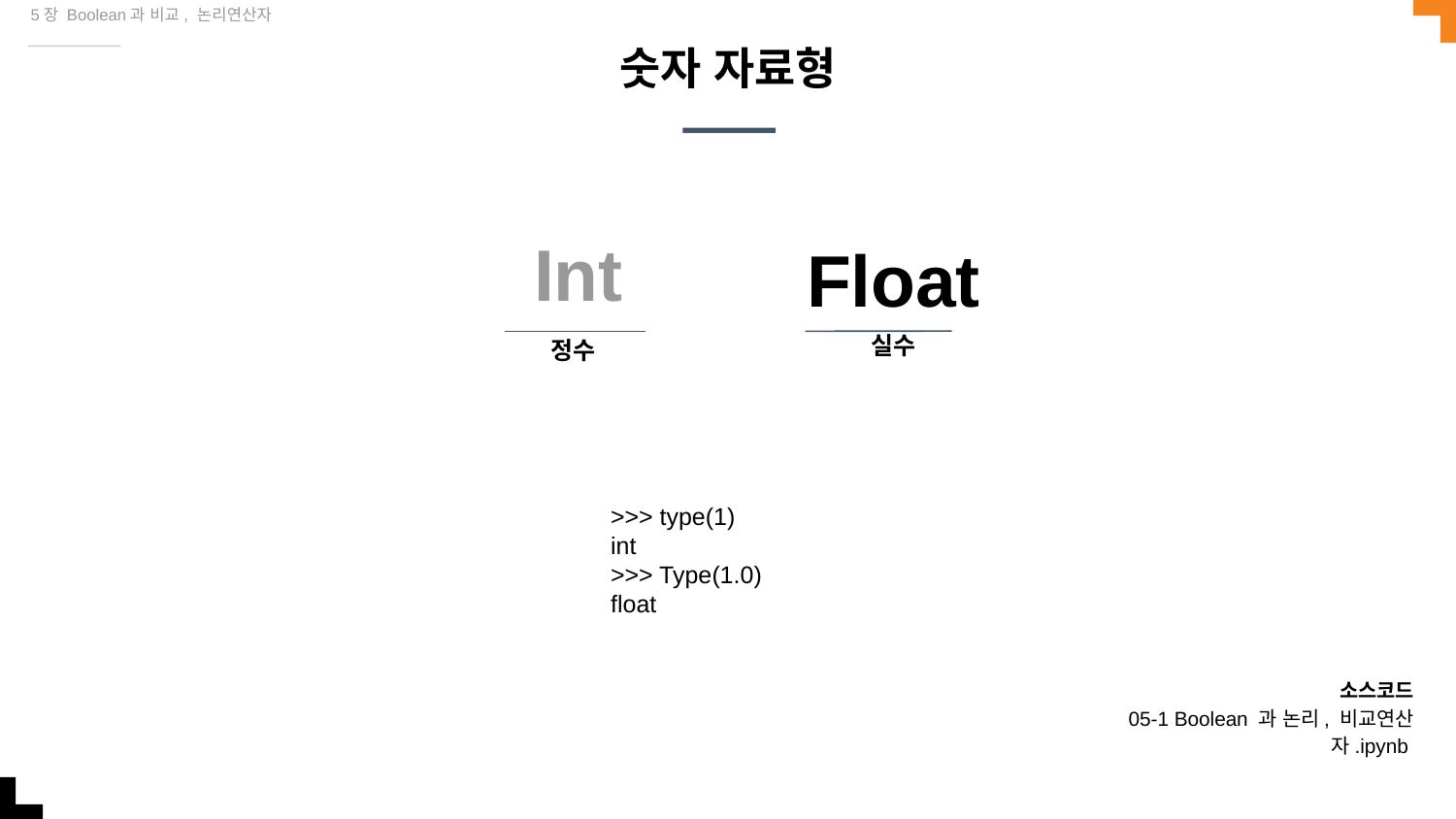

5장 Boolean과 비교, 논리연산자
# 숫자 자료형
Int
Float
실수
정수
>>> type(1)
int
>>> Type(1.0)
float

소스코드
05-1 Boolean 과 논리, 비교연산자.ipynb